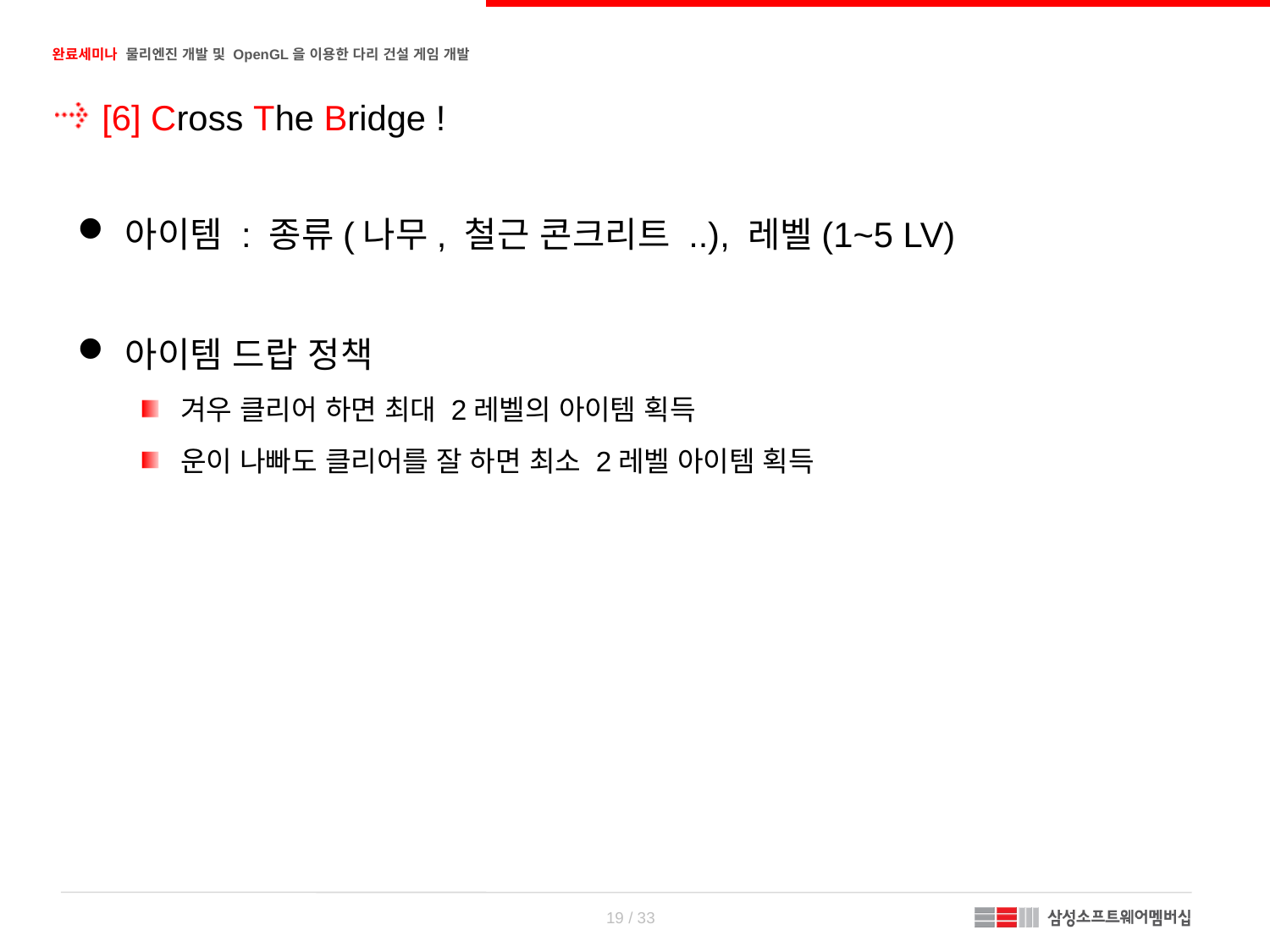

[6] Cross The Bridge !

아이템 : 종류(나무, 철근 콘크리트 ..), 레벨(1~5 LV)

아이템 드랍 정책
겨우 클리어 하면 최대 2레벨의 아이템 획득
운이 나빠도 클리어를 잘 하면 최소 2레벨 아이템 획득